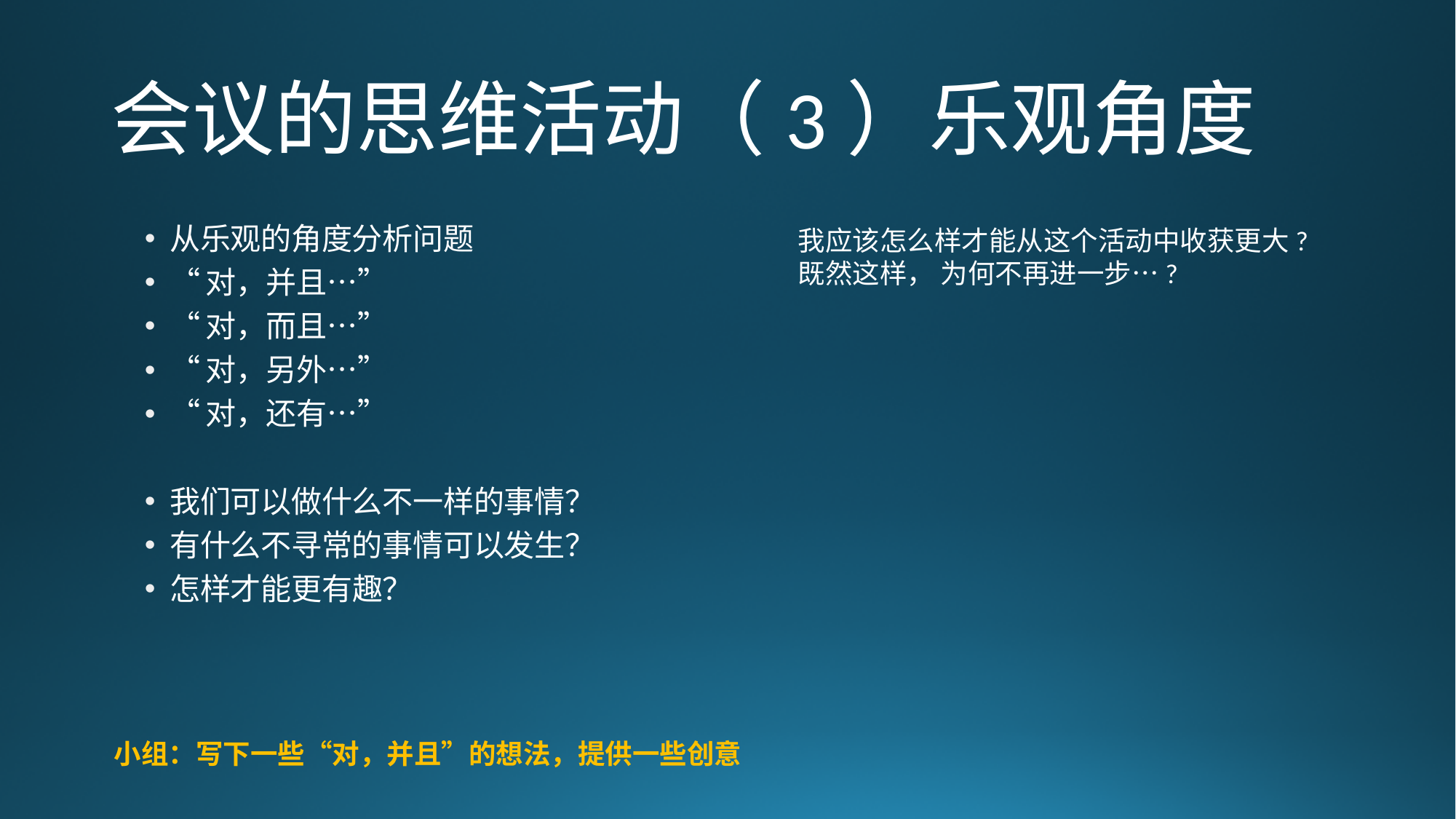

# 会议的思维活动（3）乐观角度
从乐观的角度分析问题
“对，并且…”
“对，而且…”
“对，另外…”
“对，还有…”

我们可以做什么不一样的事情？
有什么不寻常的事情可以发生？
怎样才能更有趣？

我应该怎么样才能从这个活动中收获更大?
既然这样， 为何不再进一步…?
小组：写下一些“对，并且”的想法，提供一些创意